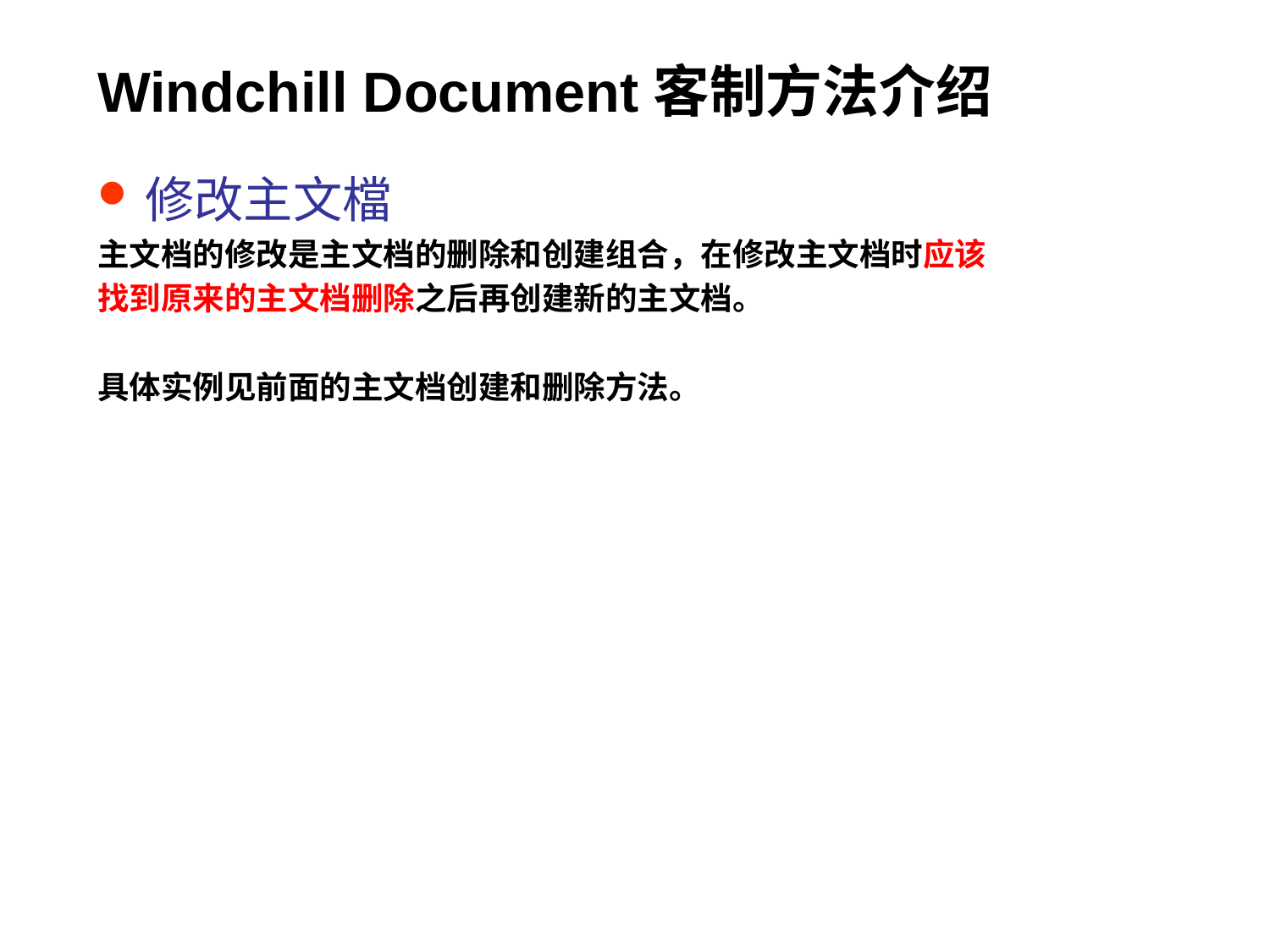

# Windchill Document客制方法介绍
修改主文檔
主文档的修改是主文档的删除和创建组合，在修改主文档时应该
找到原来的主文档删除之后再创建新的主文档。

具体实例见前面的主文档创建和删除方法。